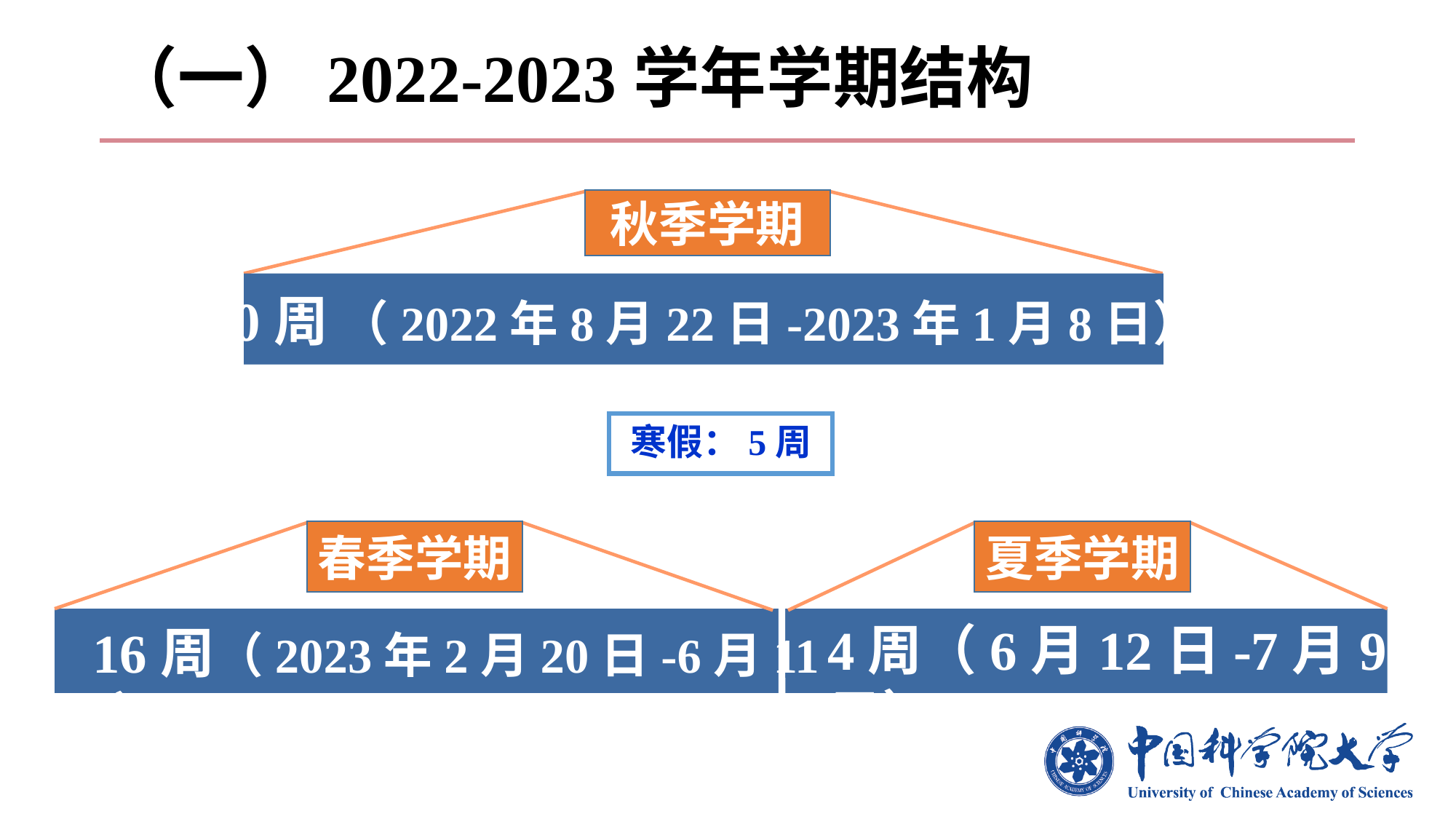

# （一）2022-2023学年学期结构
秋季学期

20周 （2022年8月22日-2023年1月8日）
寒假：5周
春季学期
夏季学期

4周（6月12日-7月9日）
  16周（2023年2月20日-6月11日）